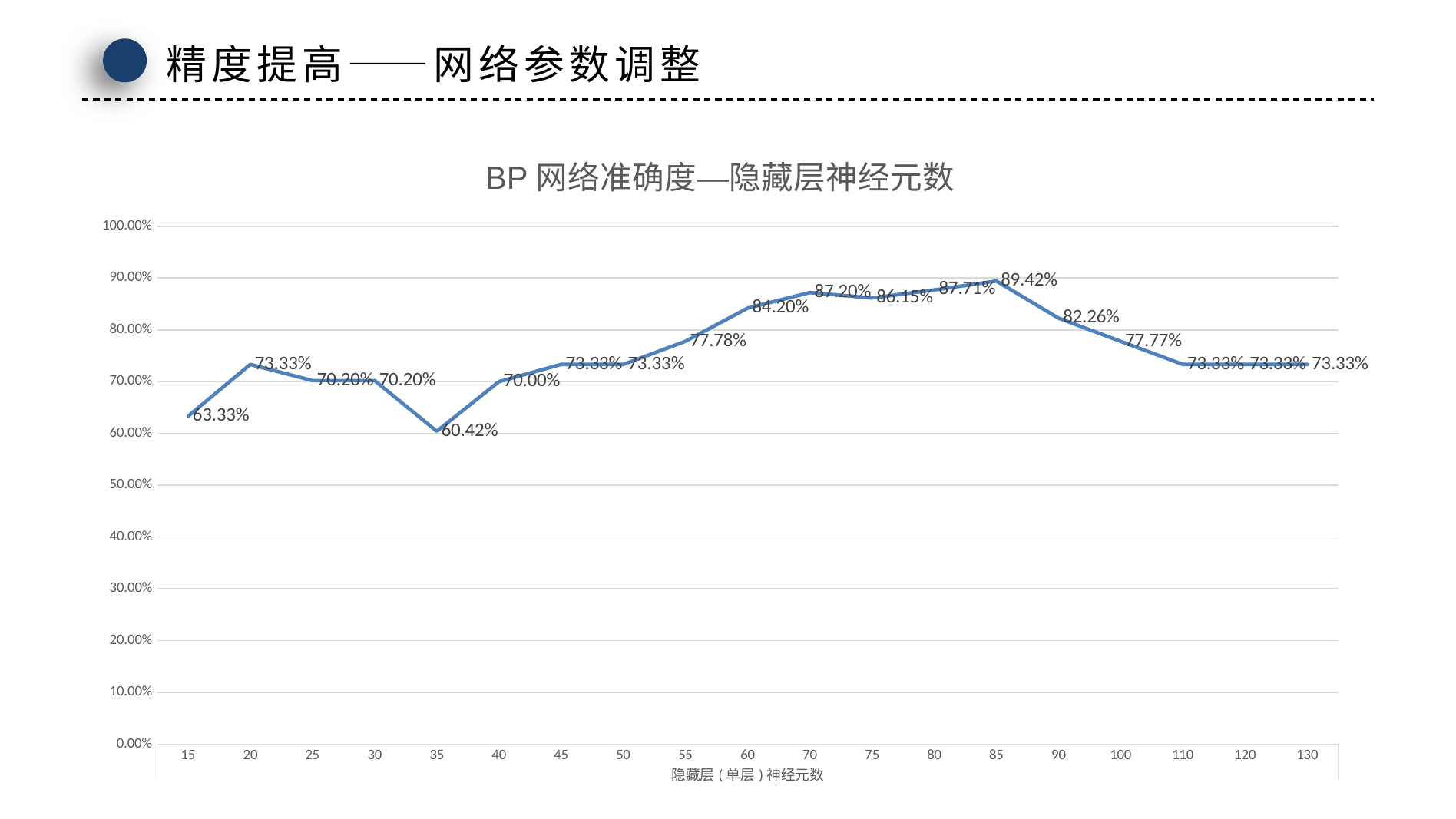

精度提高——网络参数调整

### Chart: BP网络准确度—隐藏层神经元数

| Category | BP网络准确度 |
|---|---|
| 15 | 0.6333 |
| 20 | 0.7333 |
| 25 | 0.702 |
| 30 | 0.702 |
| 35 | 0.6042 |
| 40 | 0.7 |
| 45 | 0.7333 |
| 50 | 0.7333 |
| 55 | 0.7778 |
| 60 | 0.842 |
| 70 | 0.872 |
| 75 | 0.8615 |
| 80 | 0.8771 |
| 85 | 0.8942 |
| 90 | 0.8226 |
| 100 | 0.7777 |
| 110 | 0.7333 |
| 120 | 0.7333 |
| 130 | 0.7333 |